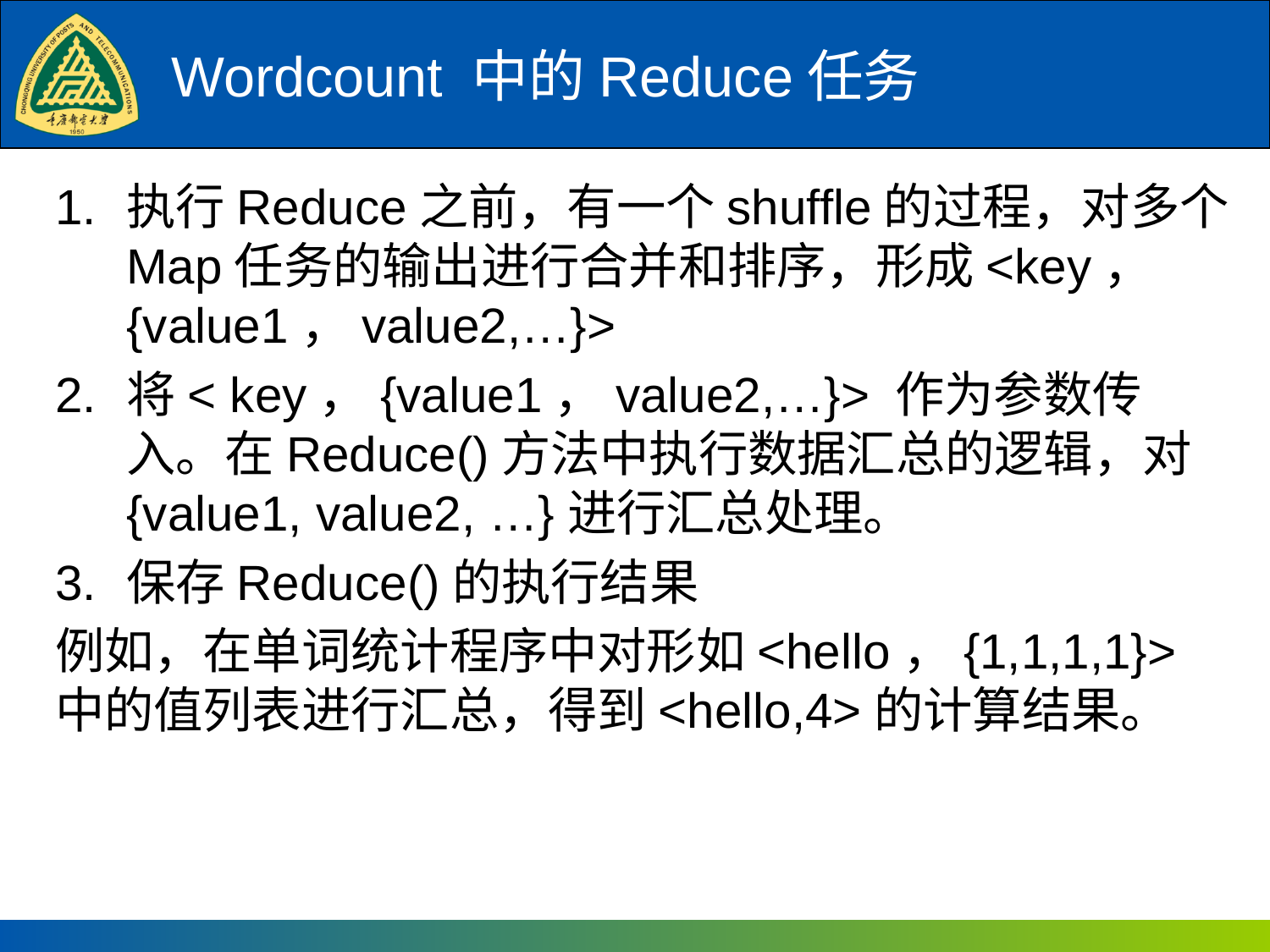

# Wordcount 中的Reduce任务
执行Reduce之前，有一个shuffle的过程，对多个Map任务的输出进行合并和排序，形成<key，{value1，value2,…}>
将< key，{value1，value2,…}> 作为参数传入。在Reduce()方法中执行数据汇总的逻辑，对{value1, value2, …}进行汇总处理。
保存Reduce()的执行结果
例如，在单词统计程序中对形如<hello，{1,1,1,1}>中的值列表进行汇总，得到<hello,4>的计算结果。